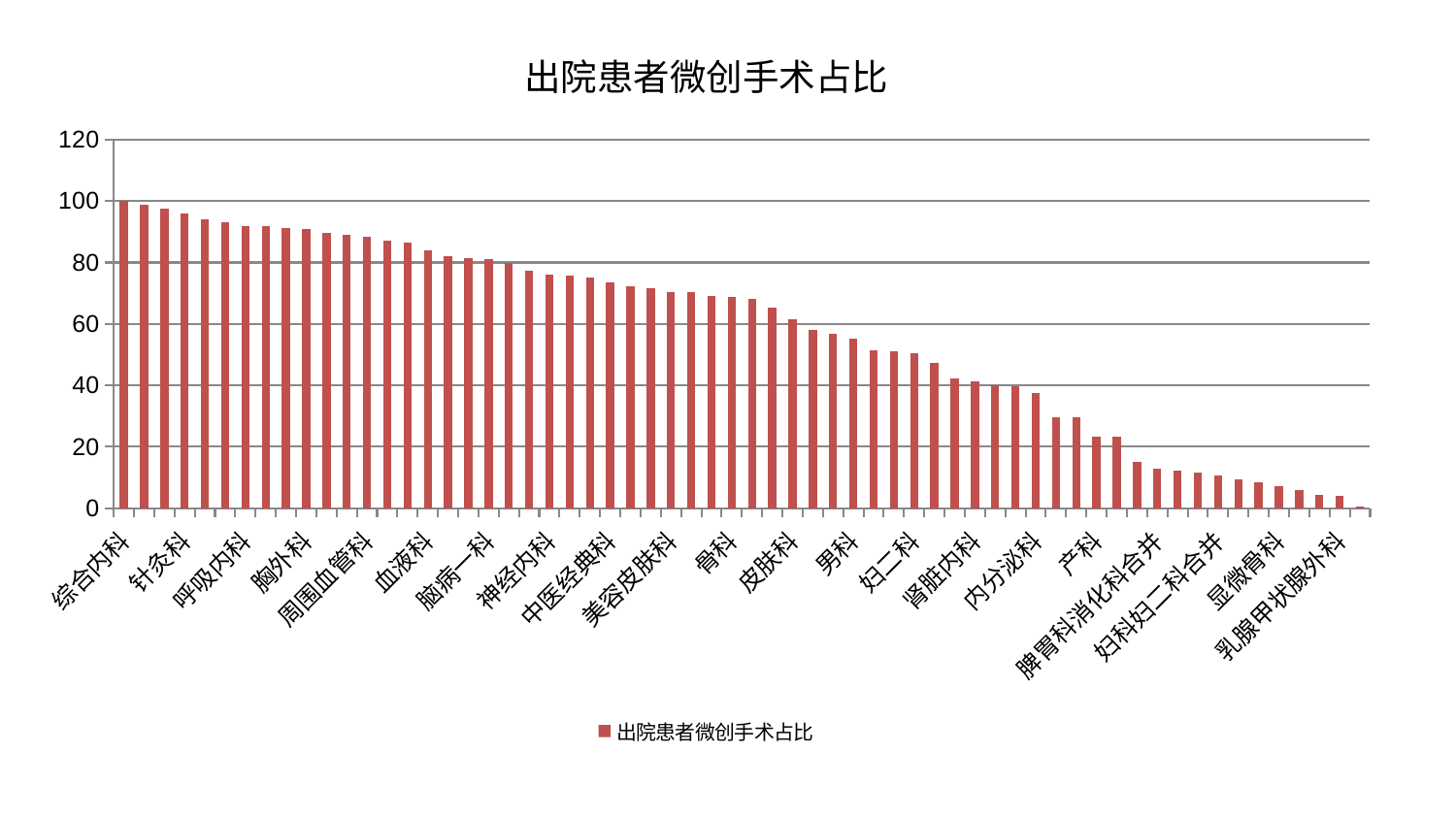

### Chart: 出院患者微创手术占比

| Category | 出院患者微创手术占比 |
|---|---|
| 综合内科 | 100.00000000000001 |
| 脾胃病科 | 98.90288622909026 |
| 神经外科 | 97.57343756897555 |
| 针灸科 | 96.0130214640564 |
| 肝病科 | 94.17775111495673 |
| 关节骨科 | 93.10959349656837 |
| 呼吸内科 | 91.8633432809571 |
| 重症医学科 | 91.85905054924372 |
| 心病三科 | 91.17470746104154 |
| 胸外科 | 90.9677389515969 |
| 消化内科 | 89.6718734186152 |
| 普通外科 | 88.93485957508706 |
| 周围血管科 | 88.48853902634261 |
| 风湿病科 | 87.18647822657063 |
| 中医外治中心 | 86.48975032455704 |
| 血液科 | 83.91518826121938 |
| 儿科 | 82.04138181709911 |
| 康复科 | 81.3382403785148 |
| 脑病一科 | 81.21126179354273 |
| 推拿科 | 79.74653970925381 |
| 肿瘤内科 | 77.32370435292312 |
| 神经内科 | 76.20123378421384 |
| 心病四科 | 75.63594524578133 |
| 脊柱骨科 | 75.21629799683362 |
| 中医经典科 | 73.57738905629245 |
| 心病二科 | 72.37034512440951 |
| 运动损伤骨科 | 71.52615590618099 |
| 美容皮肤科 | 70.42123143199653 |
| 小儿骨科 | 70.29911206067973 |
| 东区重症医学科 | 69.0606633617628 |
| 骨科 | 68.65720972090897 |
| 心病一科 | 68.30658029620896 |
| 肝胆外科 | 65.44534342982894 |
| 皮肤科 | 61.61446322156114 |
| 肾病科 | 58.18975454286907 |
| 眼科 | 56.834845624415 |
| 男科 | 55.21856230323078 |
| 口腔科 | 51.34758076012635 |
| 肛肠科 | 51.00670775427031 |
| 妇二科 | 50.447751302448765 |
| 脑病二科 | 47.16961031989514 |
| 心血管内科 | 42.27393636015265 |
| 肾脏内科 | 41.22944636901426 |
| 医院 | 39.936557865247295 |
| 耳鼻喉科 | 39.79528613989415 |
| 内分泌科 | 37.66645074374714 |
| 西区重症医学科 | 29.514278621522646 |
| 脑病三科 | 29.46982369118176 |
| 产科 | 23.25971535580717 |
| 老年医学科 | 23.21435346641625 |
| 小儿推拿科 | 15.12703697380564 |
| 脾胃科消化科合并 | 12.999294572996641 |
| 妇科 | 12.357646758478657 |
| 泌尿外科 | 11.62651646741377 |
| 妇科妇二科合并 | 10.776697898535568 |
| 创伤骨科 | 9.275051200992033 |
| 微创骨科 | 8.439700016840023 |
| 显微骨科 | 7.33966296718691 |
| 身心医学科 | 5.9588399028655425 |
| 东区肾病科 | 4.50278004407445 |
| 乳腺甲状腺外科 | 4.161756261088744 |
| 治未病中心 | 0.5427364707768944 |
14